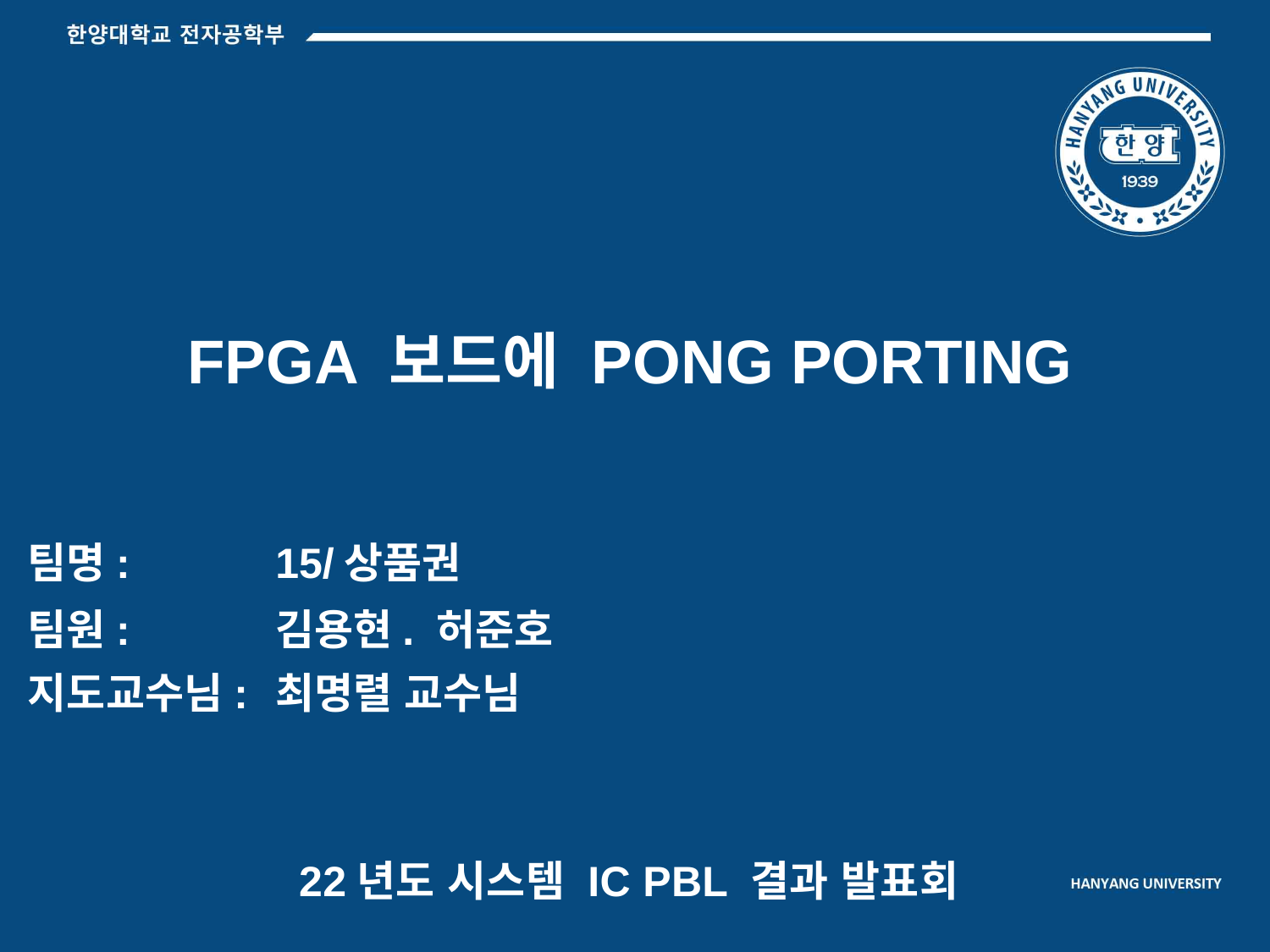

FPGA 보드에 PONG PORTING
15/상품권
김용현. 허준호
최명렬 교수님